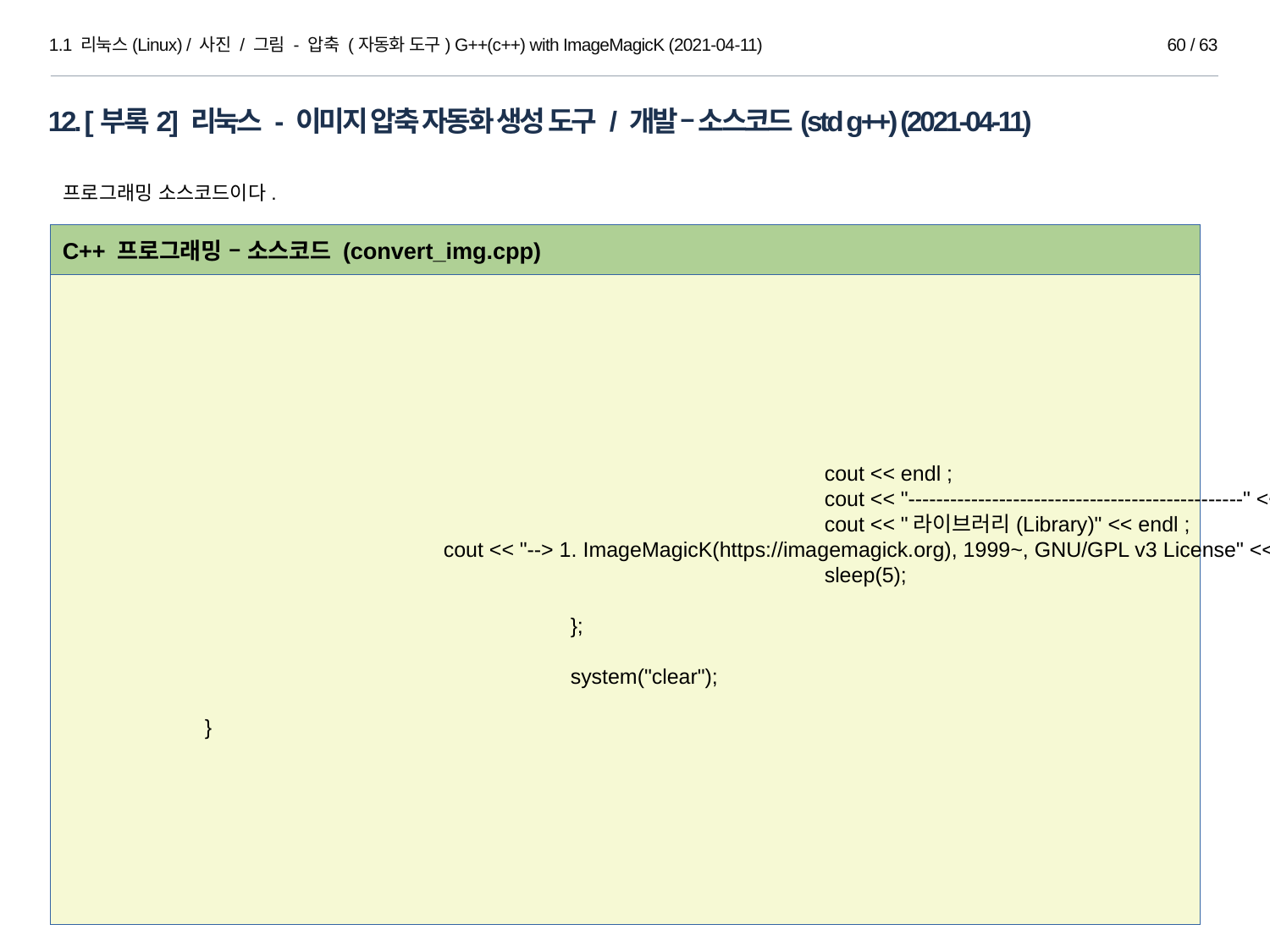

1.1 리눅스(Linux) / 사진 / 그림 - 압축 (자동화 도구) G++(c++) with ImageMagicK (2021-04-11)
60 / 63

12. [부록2] 리눅스 - 이미지 압축 자동화 생성 도구 / 개발 – 소스코드(std g++) (2021-04-11)
프로그래밍 소스코드이다.
C++ 프로그래밍 – 소스코드 (convert_img.cpp)
						cout << endl ;
						cout << "------------------------------------------------" << endl;
						cout << "라이브러리(Library)" << endl ;
			cout << "--> 1. ImageMagicK(https://imagemagick.org), 1999~, GNU/GPL v3 License" << endl ;
						sleep(5);

				};

				system("clear");

                        }